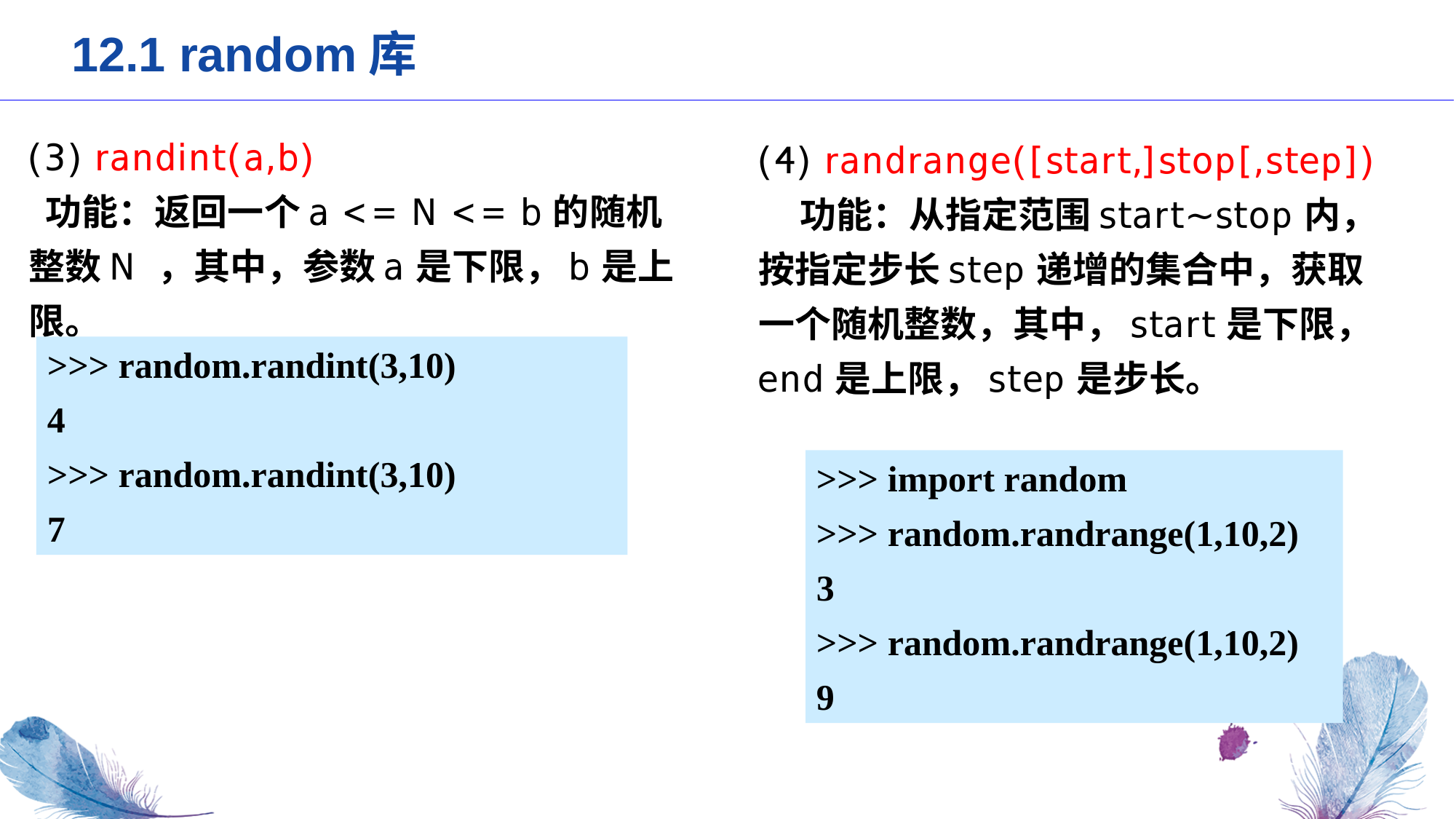

12.1 random库
(3) randint(a,b)
 功能：返回一个a <= N <= b的随机整数N ，其中，参数a是下限，b是上限。
(4) randrange([start,]stop[,step])
    功能：从指定范围start~stop内，按指定步长step递增的集合中，获取一个随机整数，其中，start是下限，end是上限，step是步长。

>>> random.randint(3,10)
4
>>> random.randint(3,10)
7
>>> import random
>>> random.randrange(1,10,2)
3
>>> random.randrange(1,10,2)
9